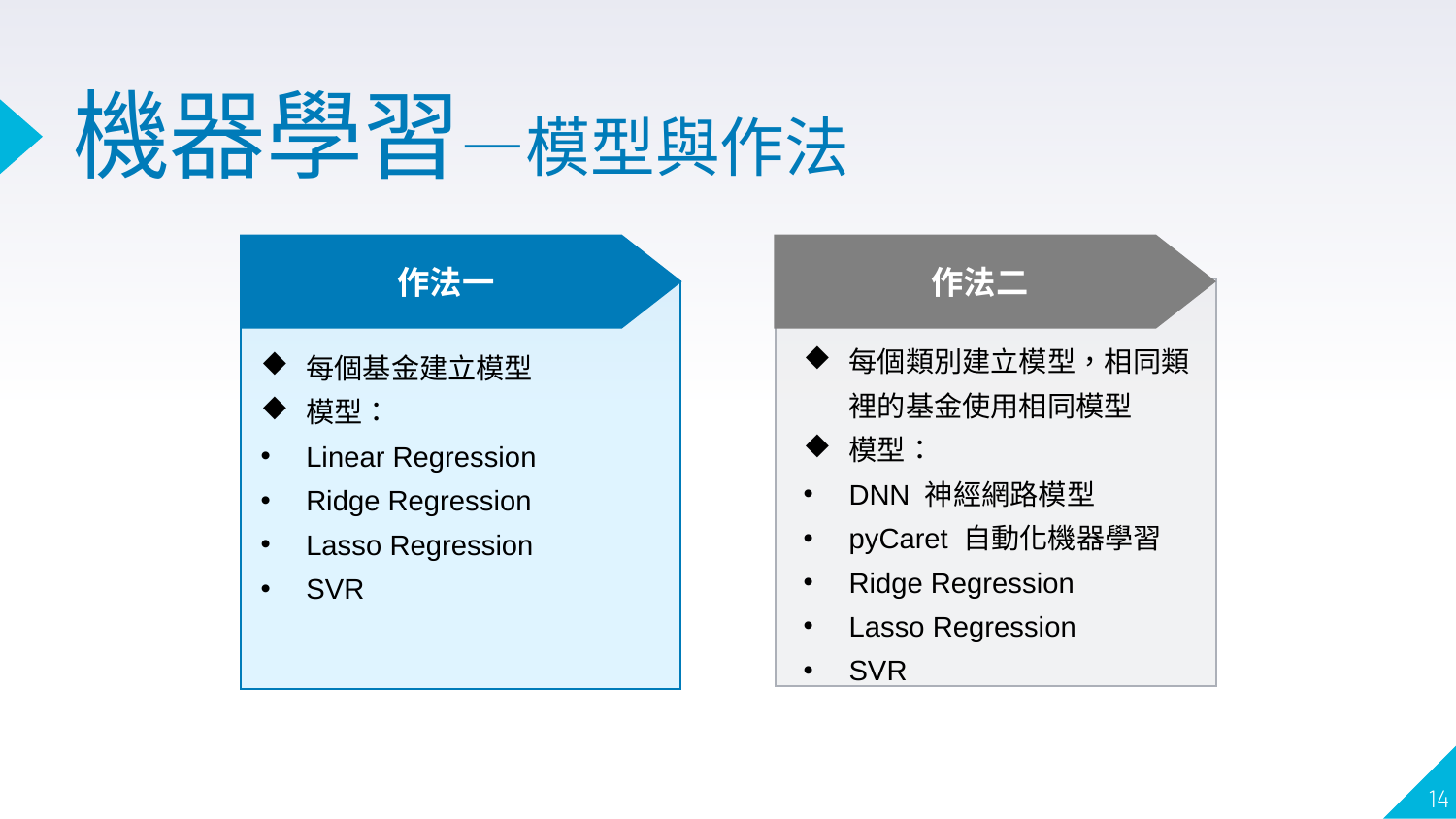

# 機器學習—模型與作法
作法一
作法二

每個類別建立模型，相同類裡的基金使用相同模型
模型：
DNN 神經網路模型
pyCaret 自動化機器學習
Ridge Regression
Lasso Regression
SVR
每個基金建立模型
模型：
Linear Regression
Ridge Regression
Lasso Regression
SVR

14